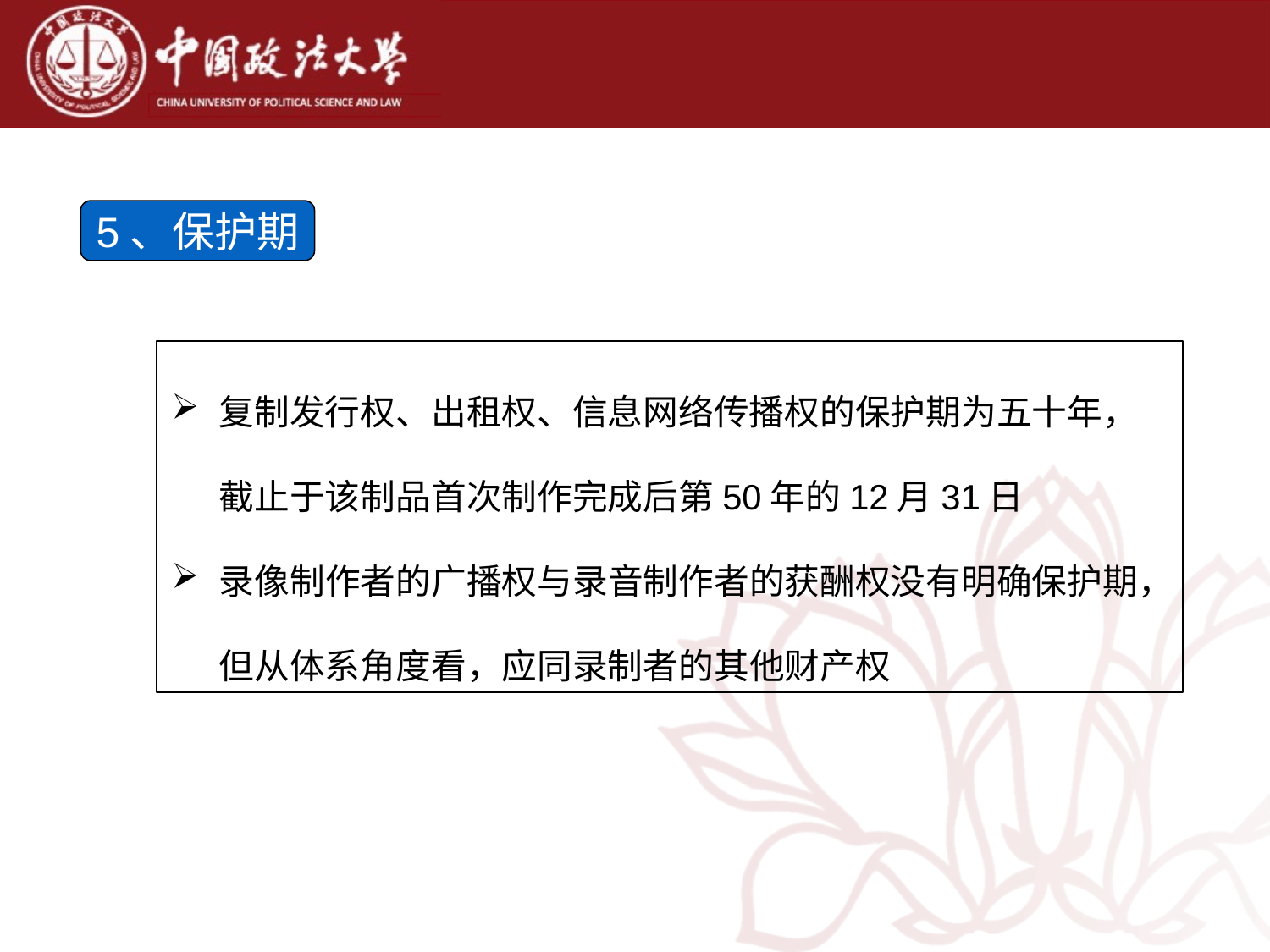

5、保护期
复制发行权、出租权、信息网络传播权的保护期为五十年，截止于该制品首次制作完成后第50年的12月31日
录像制作者的广播权与录音制作者的获酬权没有明确保护期，但从体系角度看，应同录制者的其他财产权